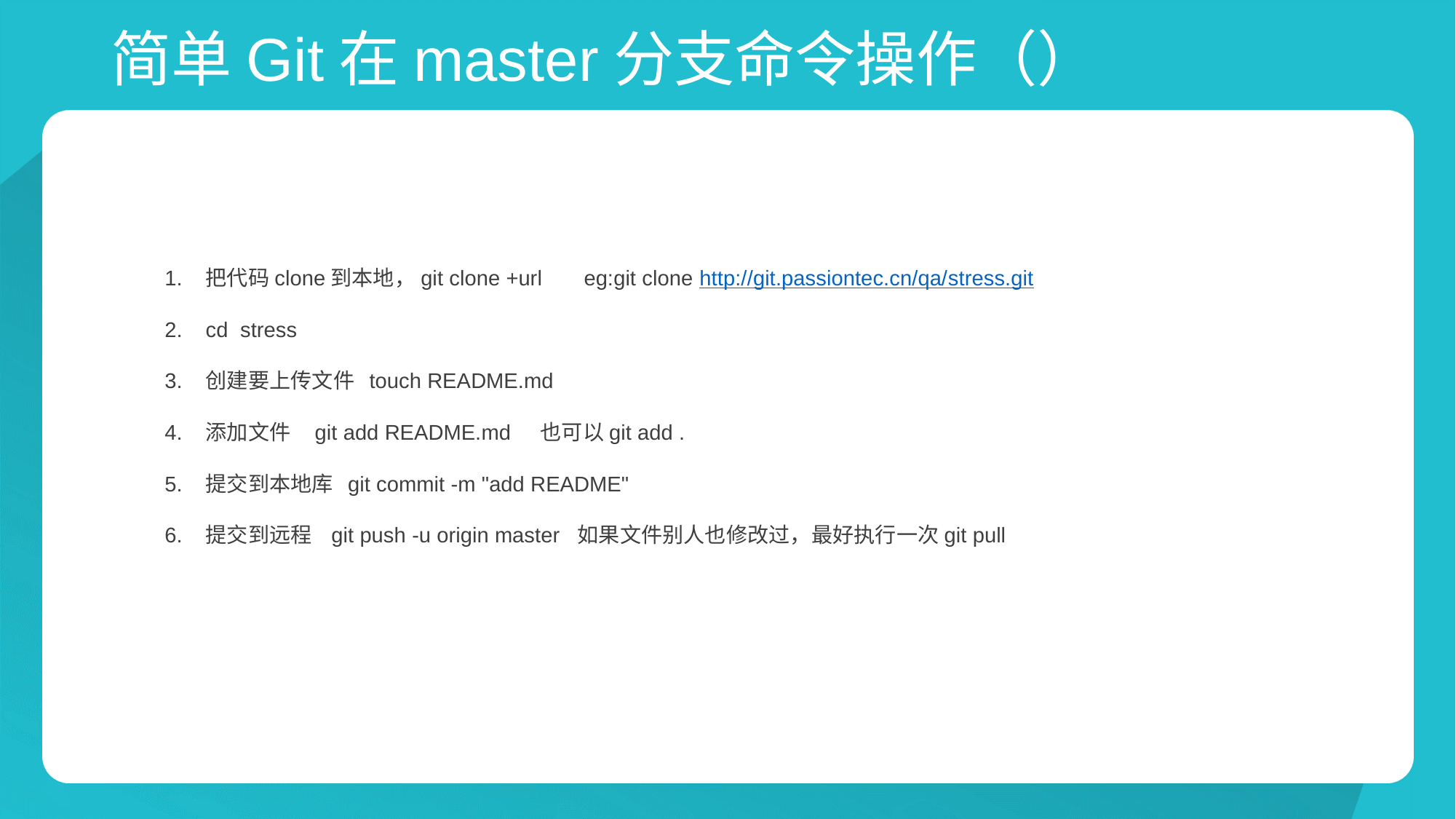

# 简单Git在master分支命令操作（）

把代码clone到本地，git clone +url       eg:git clone http://git.passiontec.cn/qa/stress.git
cd  stress
创建要上传文件  touch README.md
添加文件    git add README.md    也可以git add .
提交到本地库  git commit -m "add README"
提交到远程   git push -u origin master  如果文件别人也修改过，最好执行一次git pull